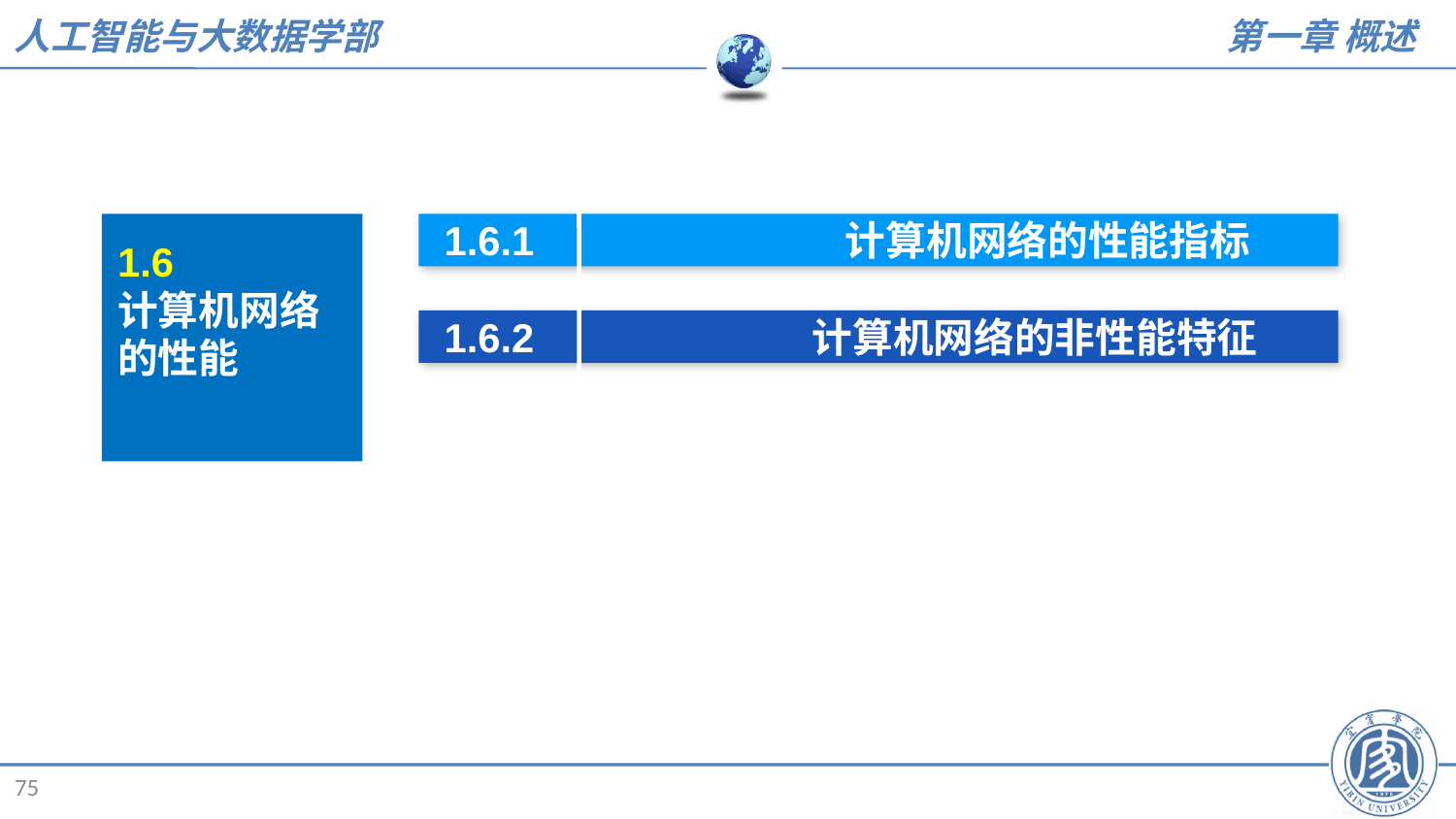

1.6.1                           计算机网络的性能指标

1.6.2                        计算机网络的非性能特征

1.6
计算机网络的性能

75